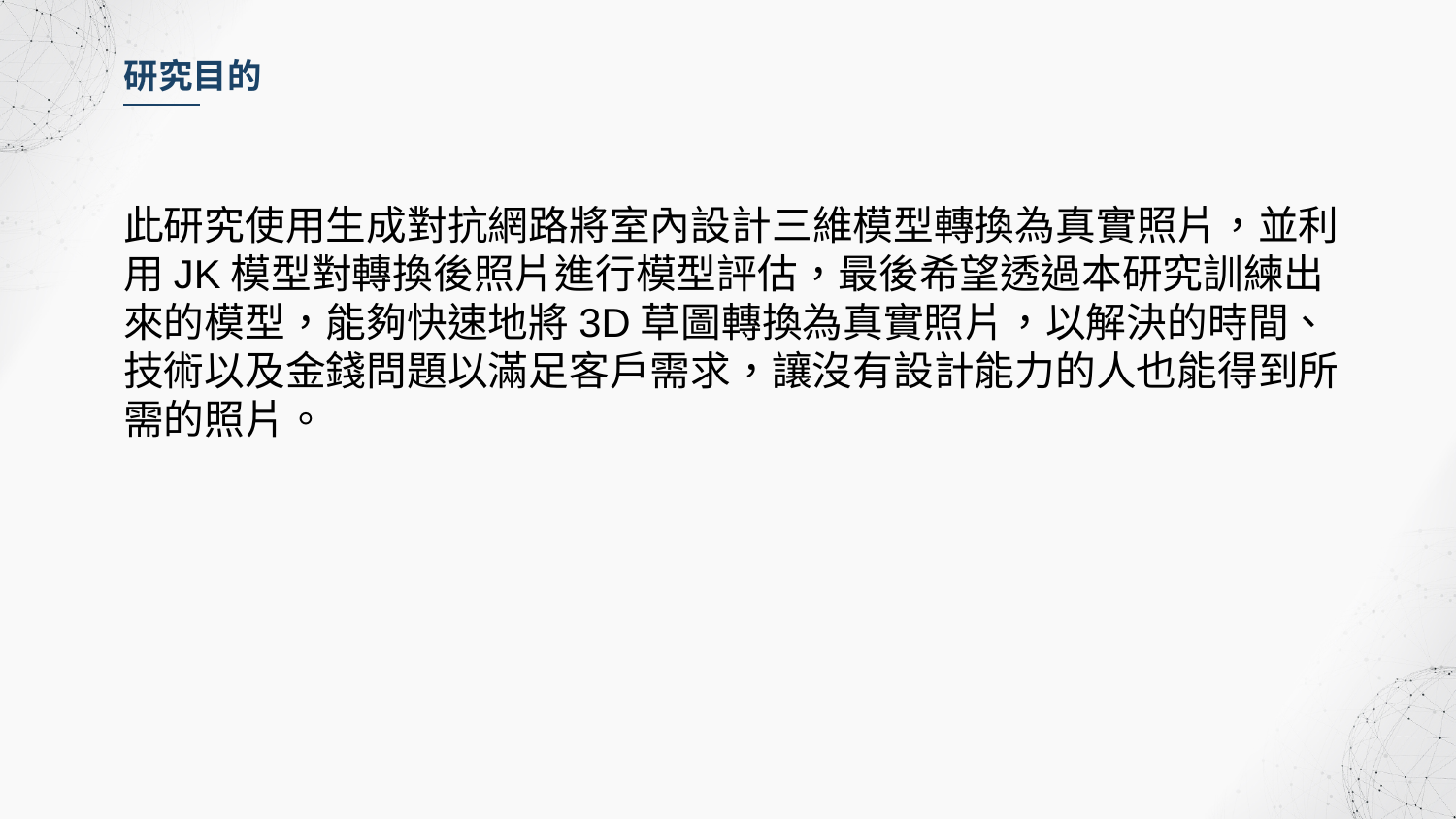

研究目的
此研究使用生成對抗網路將室內設計三維模型轉換為真實照片，並利用JK模型對轉換後照片進行模型評估，最後希望透過本研究訓練出來的模型，能夠快速地將3D草圖轉換為真實照片，以解決的時間、技術以及金錢問題以滿足客戶需求，讓沒有設計能力的人也能得到所需的照片。